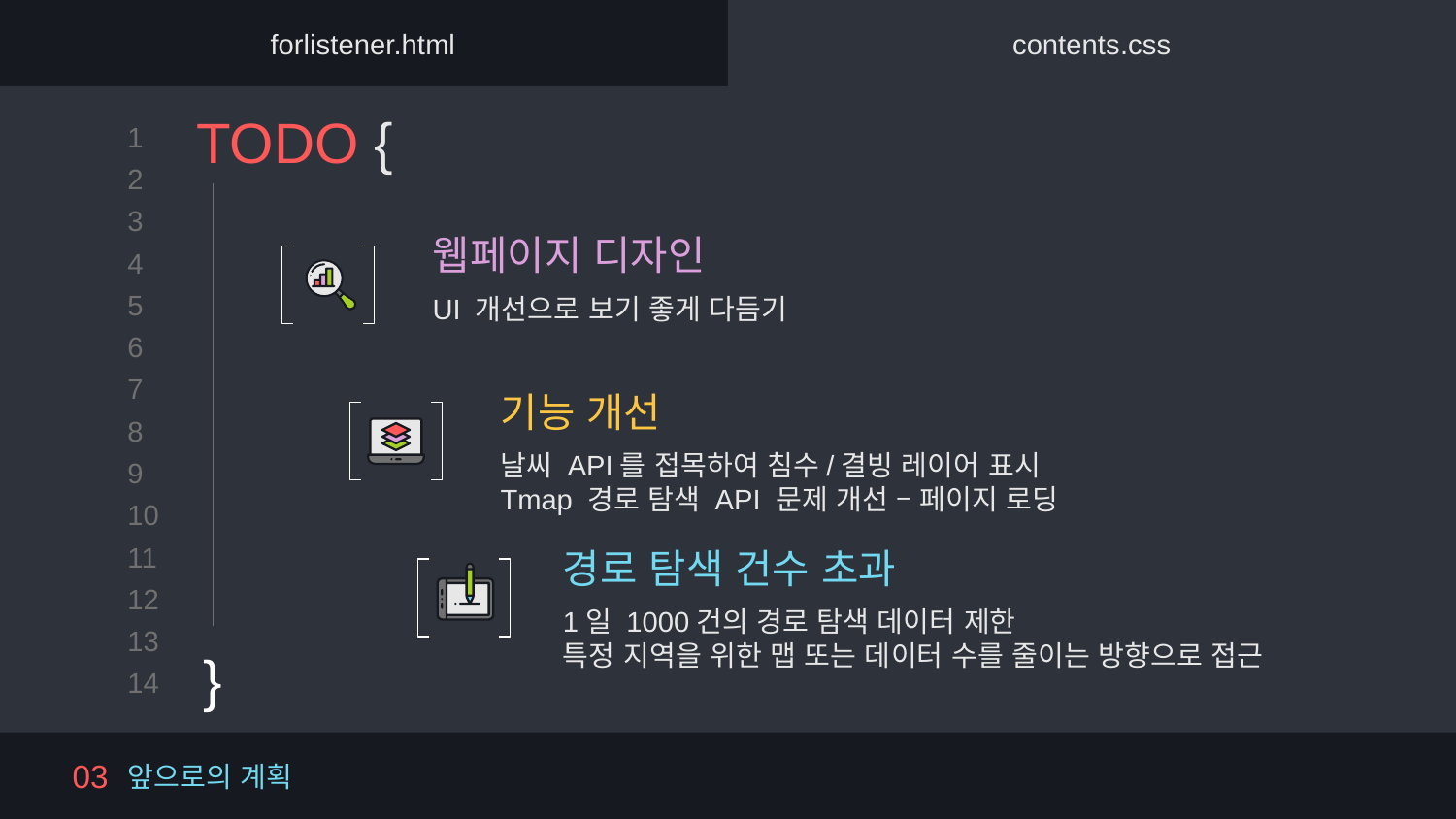

forlistener.html
contents.css
# TODO {
}
웹페이지 디자인

UI 개선으로 보기 좋게 다듬기
기능 개선

날씨 API를 접목하여 침수/결빙 레이어 표시
Tmap 경로 탐색 API 문제 개선 – 페이지 로딩
경로 탐색 건수 초과

1일 1000건의 경로 탐색 데이터 제한
특정 지역을 위한 맵 또는 데이터 수를 줄이는 방향으로 접근
앞으로의 계획
03